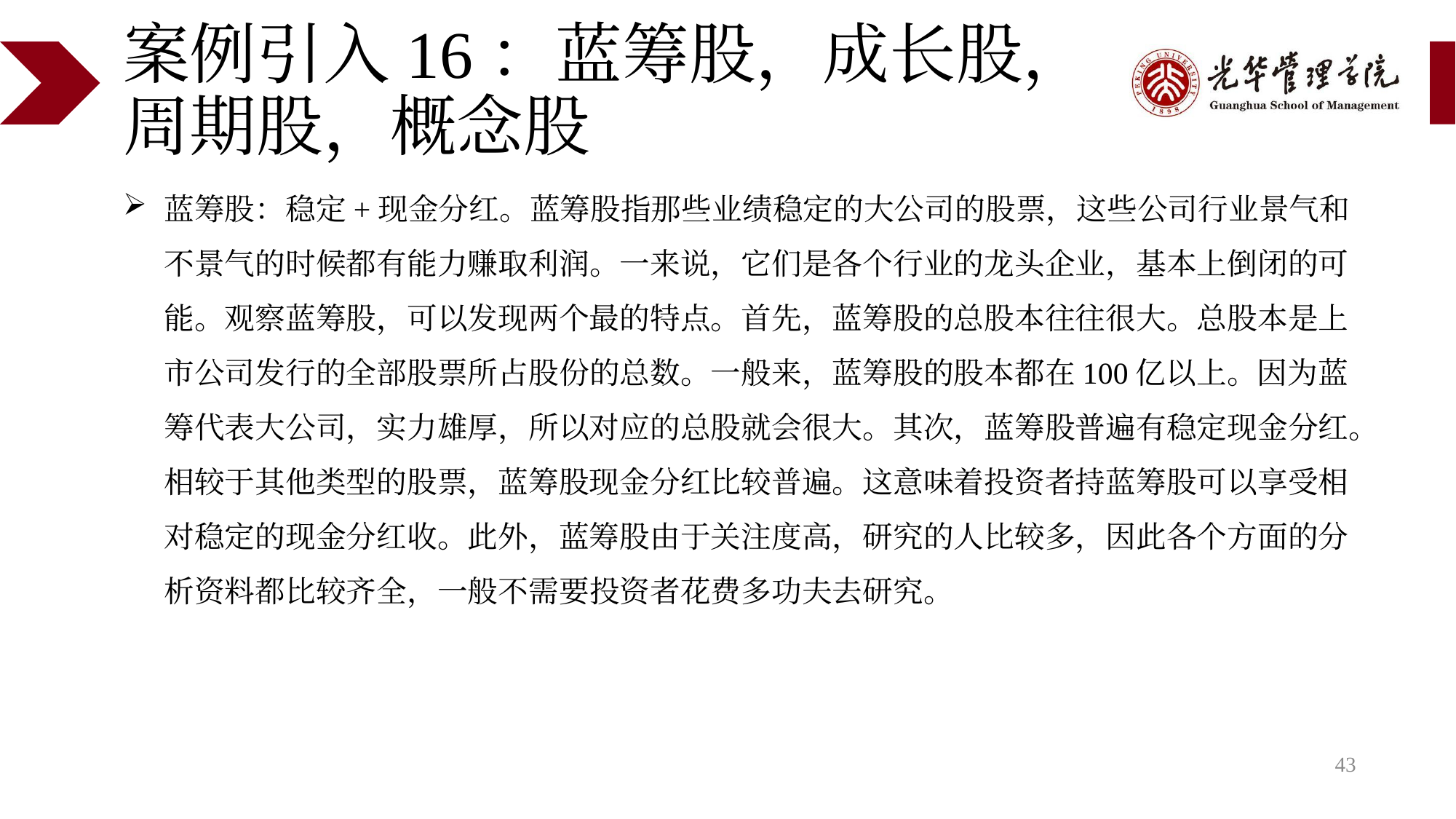

# 案例引入16：蓝筹股，成长股，周期股，概念股
蓝筹股：稳定+现金分红。蓝筹股指那些业绩稳定的大公司的股票，这些公司行业景气和不景气的时候都有能力赚取利润。一来说，它们是各个行业的龙头企业，基本上倒闭的可能。观察蓝筹股，可以发现两个最的特点。首先，蓝筹股的总股本往往很大。总股本是上市公司发行的全部股票所占股份的总数。一般来，蓝筹股的股本都在100亿以上。因为蓝筹代表大公司，实力雄厚，所以对应的总股就会很大。其次，蓝筹股普遍有稳定现金分红。相较于其他类型的股票，蓝筹股现金分红比较普遍。这意味着投资者持蓝筹股可以享受相对稳定的现金分红收。此外，蓝筹股由于关注度高，研究的人比较多，因此各个方面的分析资料都比较齐全，一般不需要投资者花费多功夫去研究。
43